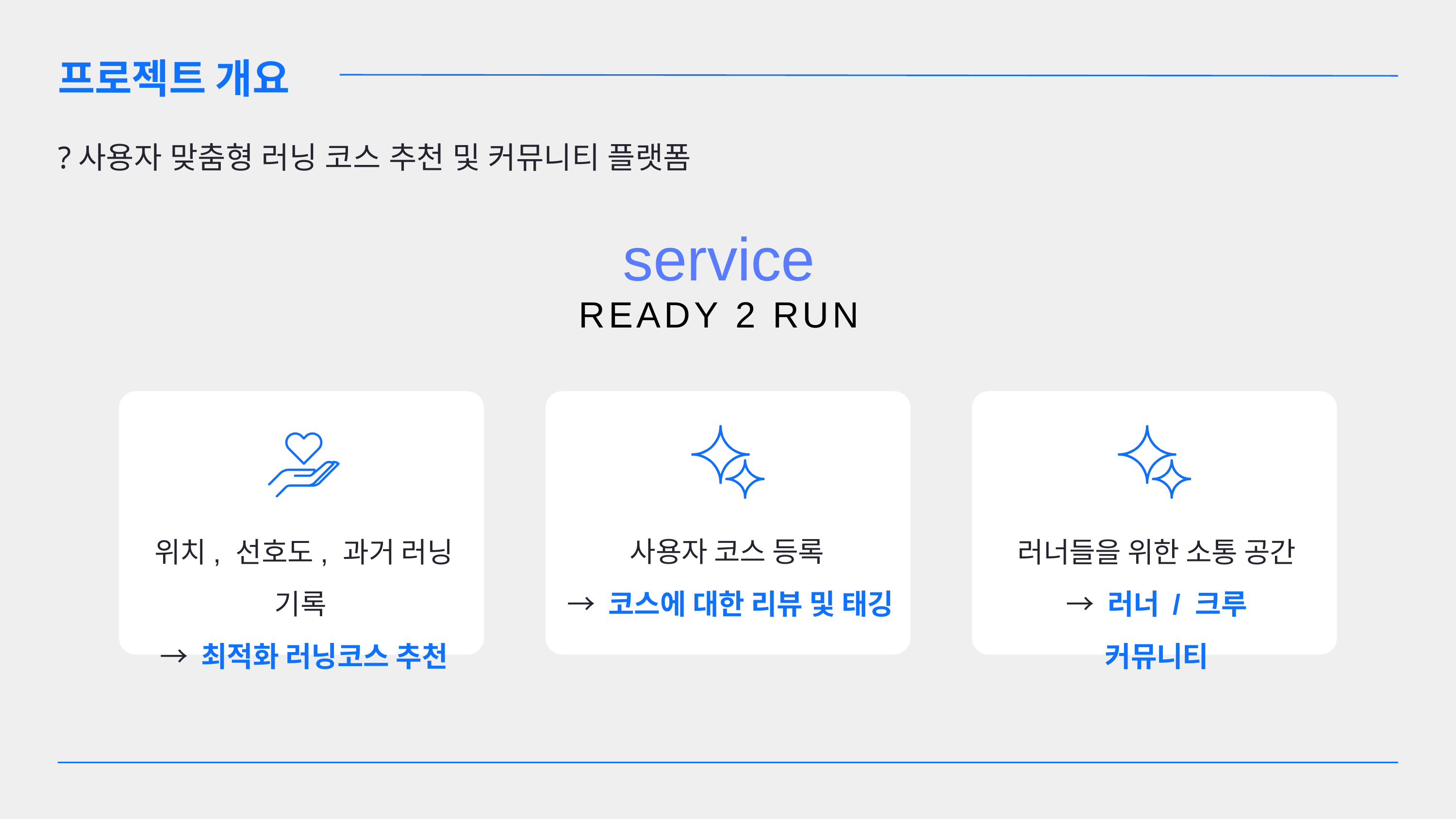

프로젝트 개요

?사용자 맞춤형 러닝 코스 추천 및 커뮤니티 플랫폼
service
READY 2 RUN

위치, 선호도, 과거 러닝 기록
→ 최적화 러닝코스 추천
사용자 코스 등록
→ 코스에 대한 리뷰 및 태깅
러너들을 위한 소통 공간
→ 러너 / 크루 커뮤니티